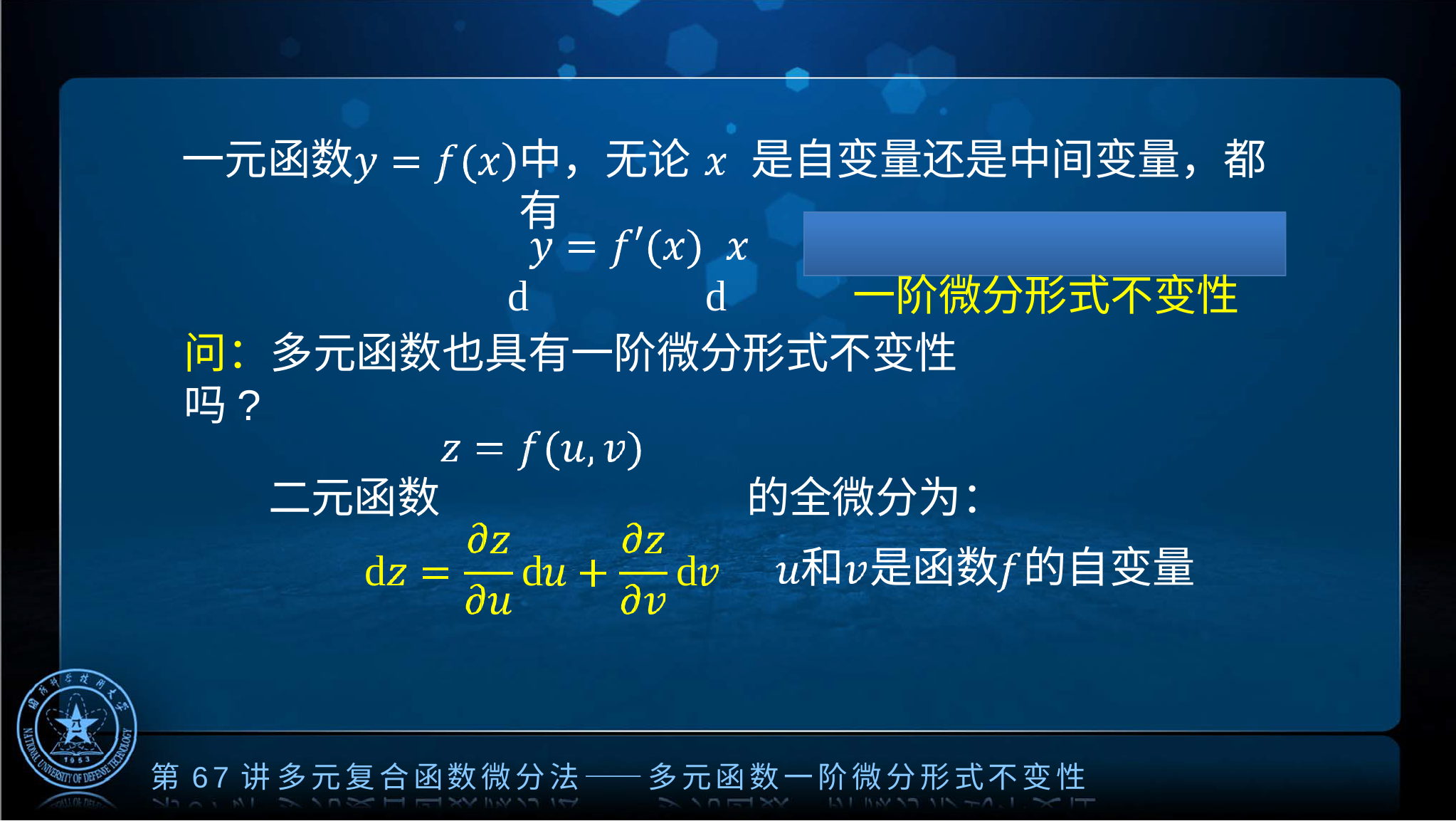

# 一元函数
中，无论	是自变量还是中间变量，都有
d	d	一阶微分形式不变性

问：多元函数也具有一阶微分形式不变性吗?
二元函数	   的全微分为：

和	是函数	的自变量
d	d	d

第67讲	多元复合函数微分法——多元函数一阶微分形式不变性